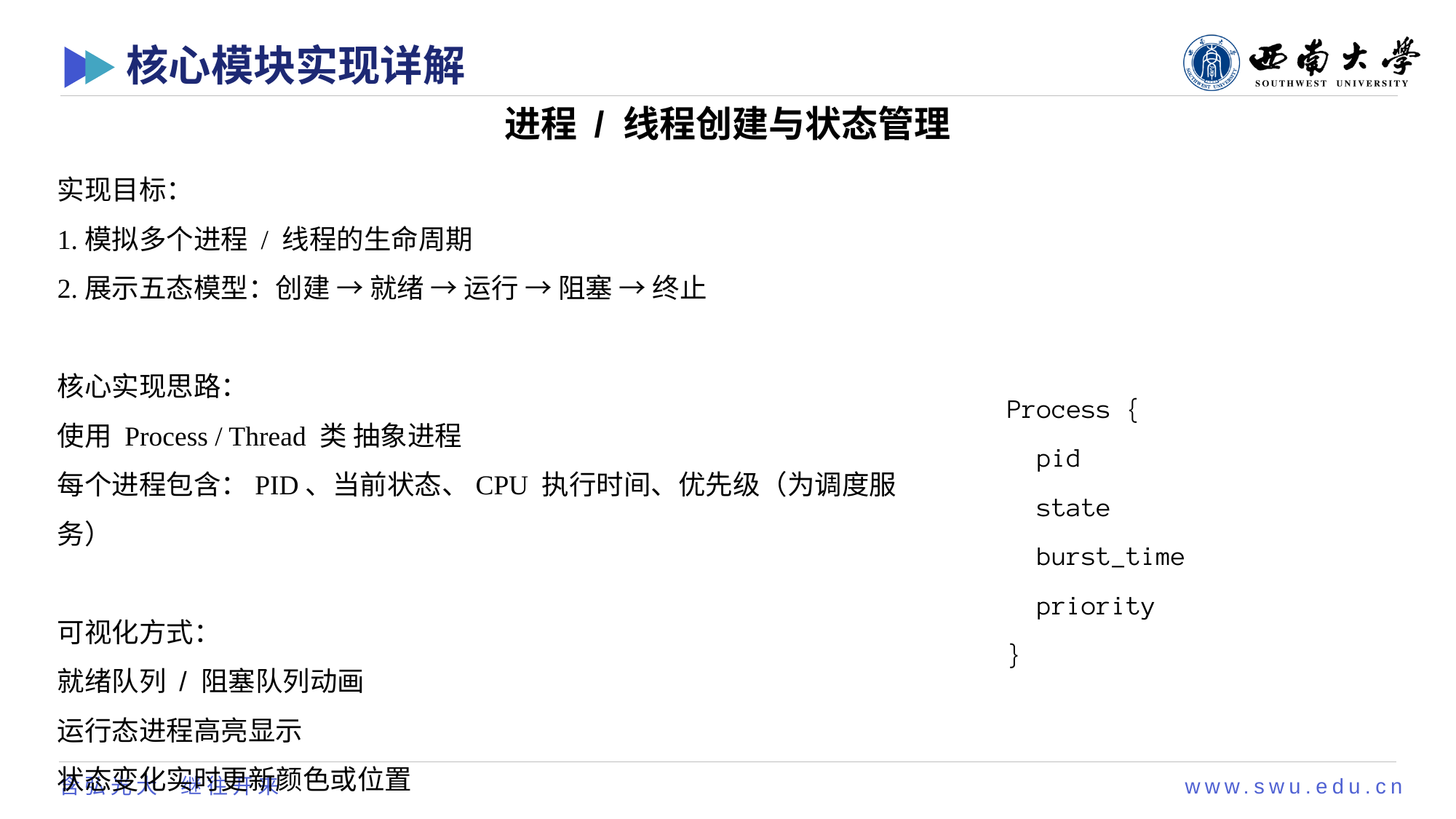

# 核心模块实现详解
进程 / 线程创建与状态管理
实现目标：
1.模拟多个进程 / 线程的生命周期
2.展示五态模型：创建 → 就绪 → 运行 → 阻塞 → 终止

核心实现思路：
使用 Process / Thread 类 抽象进程
每个进程包含：PID、当前状态、CPU 执行时间、优先级（为调度服务）

可视化方式：
就绪队列 / 阻塞队列动画
运行态进程高亮显示
状态变化实时更新颜色或位置
Process {
  pid
  state
  burst_time
  priority
}